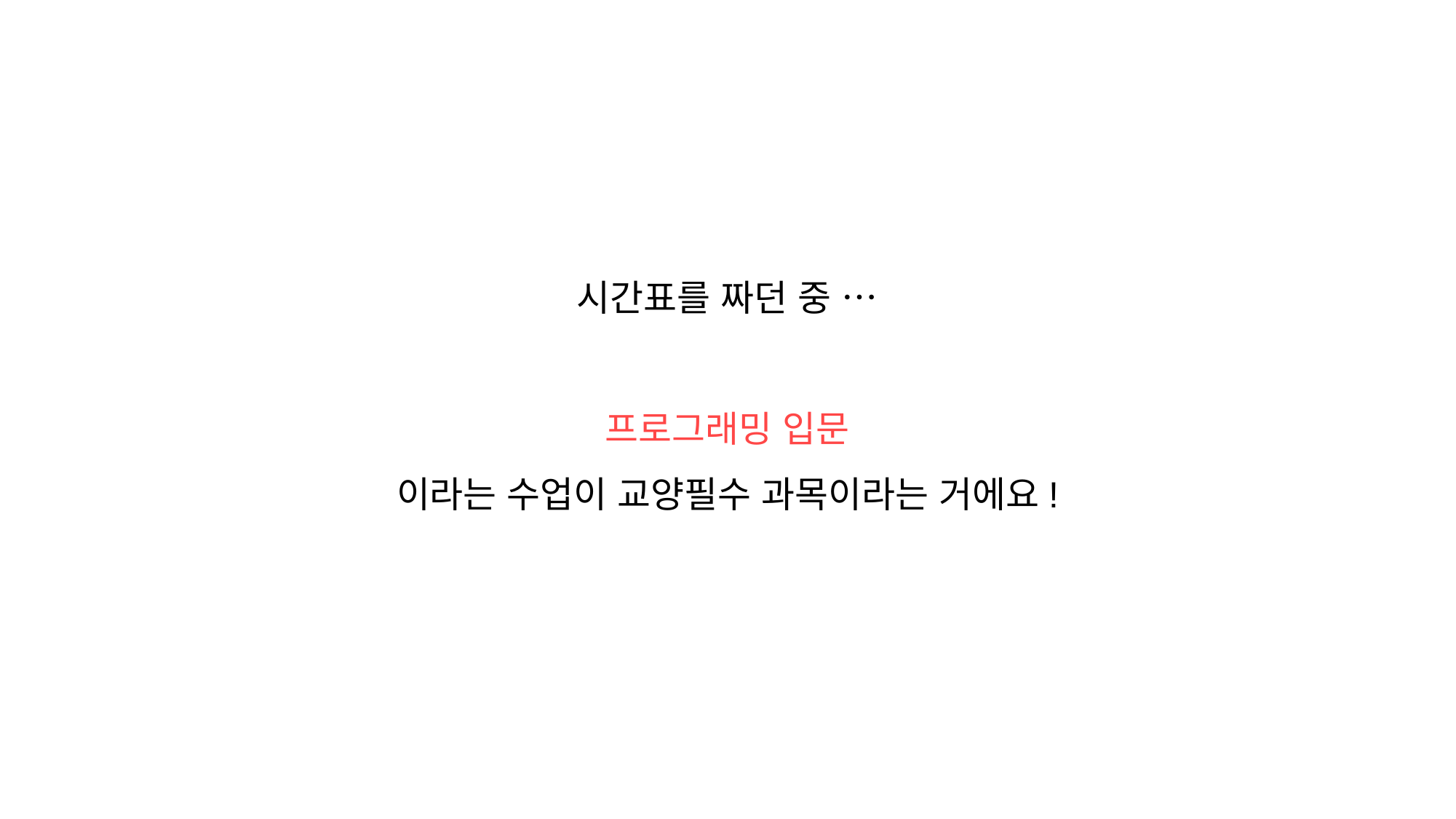

시간표를 짜던 중 …

프로그래밍 입문
이라는 수업이 교양필수 과목이라는 거에요!